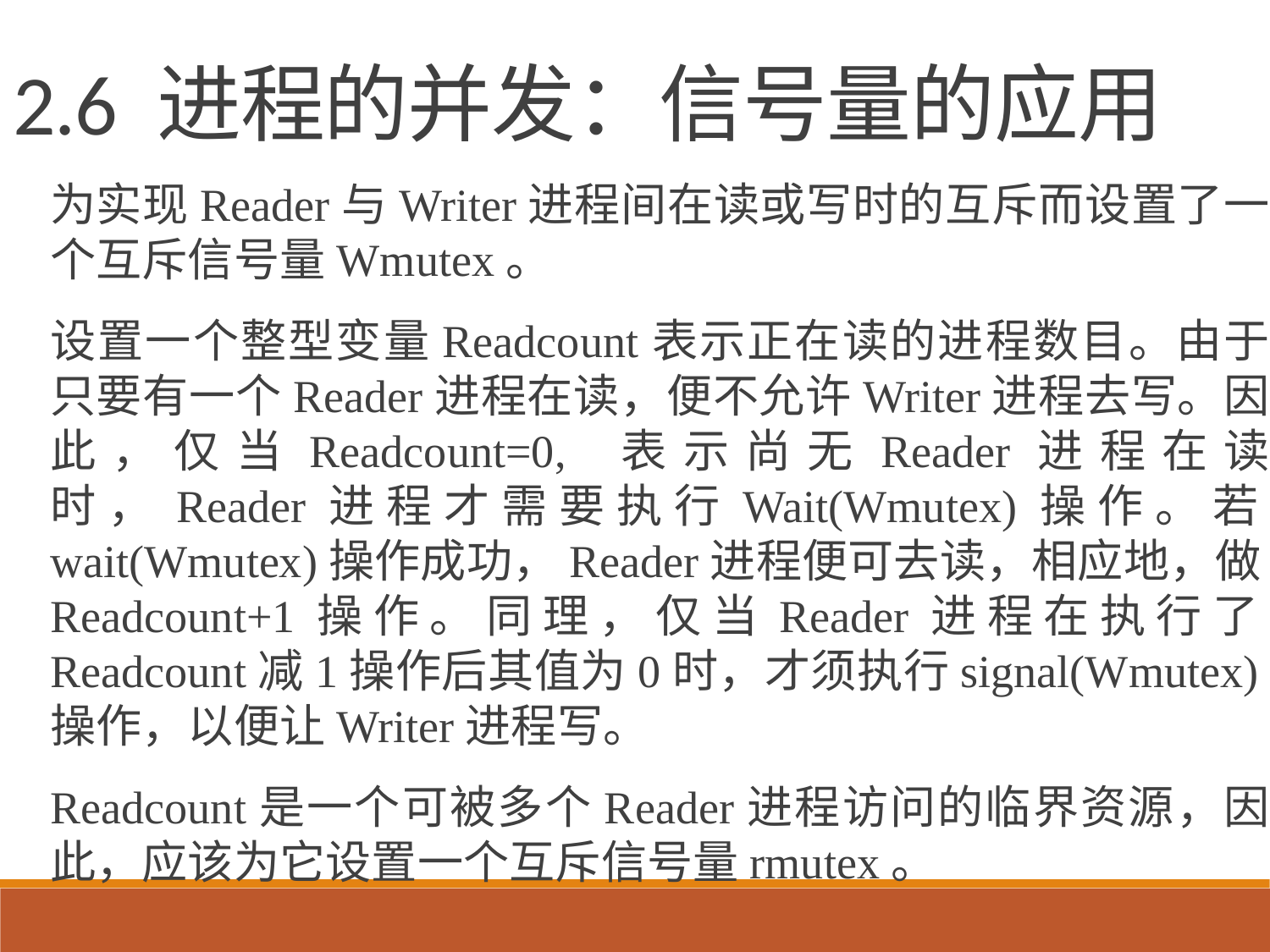

2.6 进程的并发：信号量的应用
为实现Reader与Writer进程间在读或写时的互斥而设置了一个互斥信号量Wmutex。
设置一个整型变量Readcount表示正在读的进程数目。由于只要有一个Reader进程在读，便不允许Writer进程去写。因此，仅当Readcount=0, 表示尚无Reader进程在读时，Reader进程才需要执行Wait(Wmutex)操作。若wait(Wmutex)操作成功，Reader进程便可去读，相应地，做Readcount+1操作。同理，仅当Reader进程在执行了Readcount减1操作后其值为0时，才须执行signal(Wmutex)操作，以便让Writer进程写。
Readcount是一个可被多个Reader进程访问的临界资源，因此，应该为它设置一个互斥信号量rmutex。